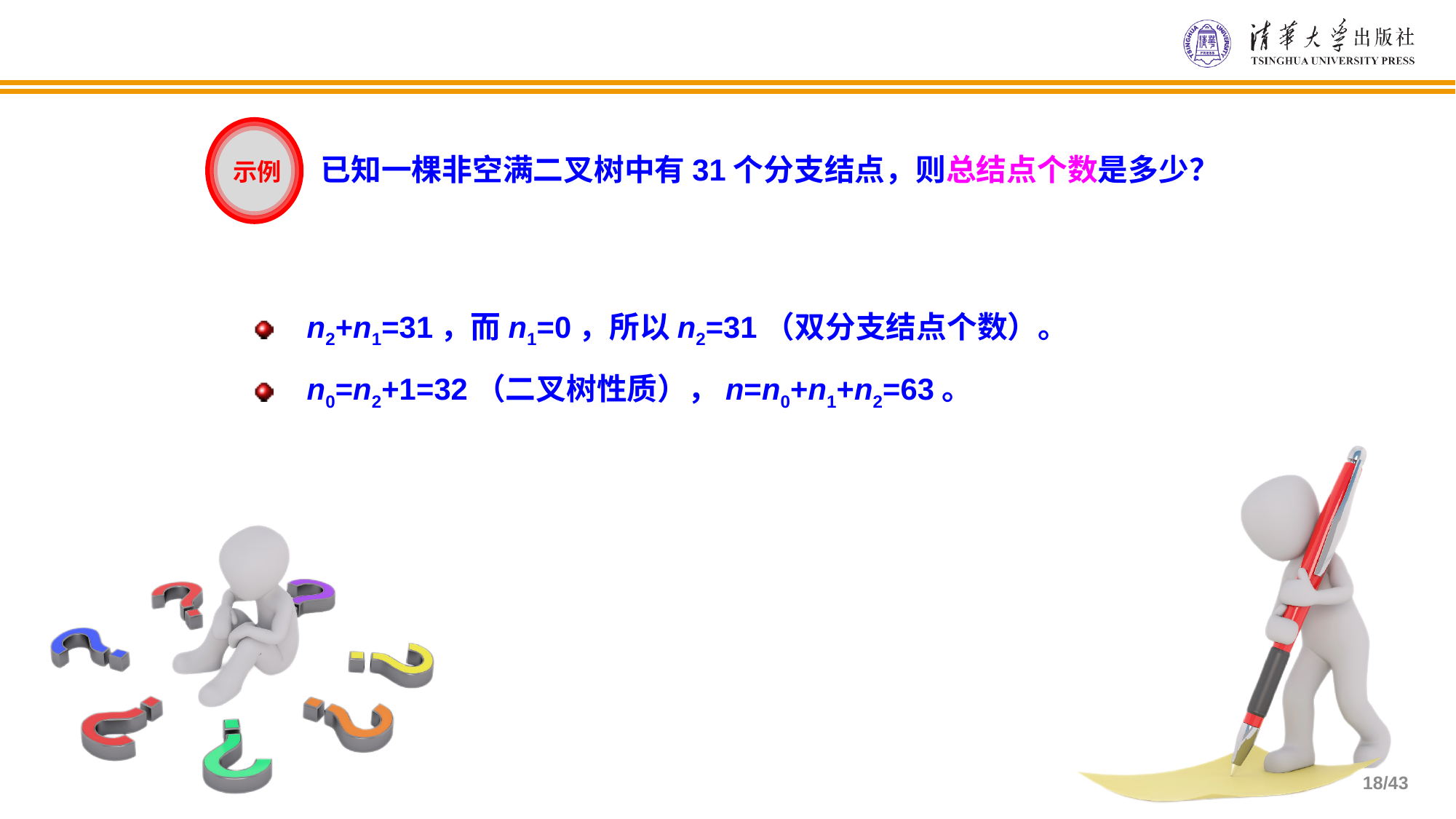

示例
已知一棵非空满二叉树中有31个分支结点，则总结点个数是多少？
n2+n1=31，而n1=0，所以n2=31（双分支结点个数）。
n0=n2+1=32（二叉树性质），n=n0+n1+n2=63。
18/43